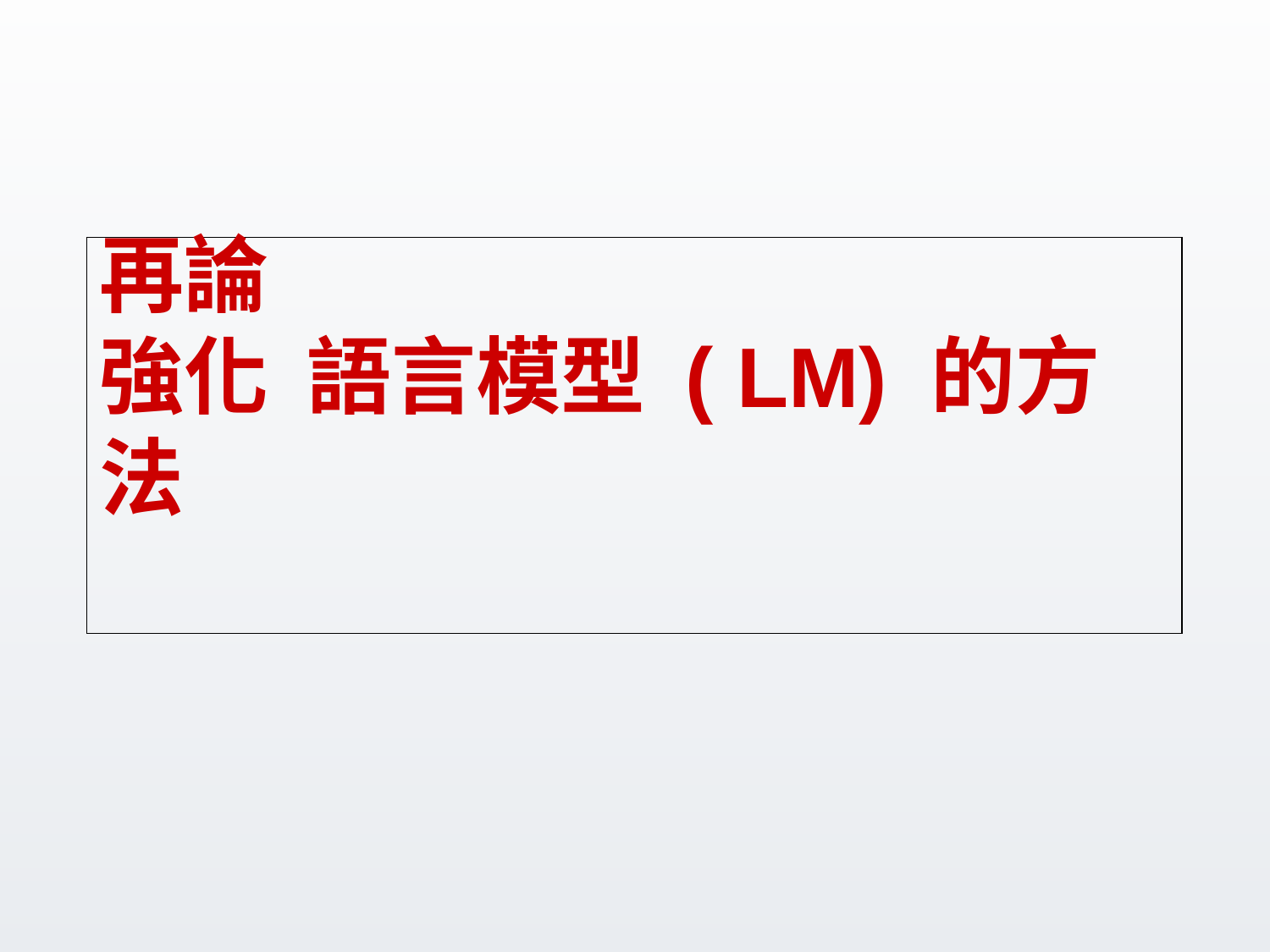

# 再論 強化  語言模型 ( LM) 的方法